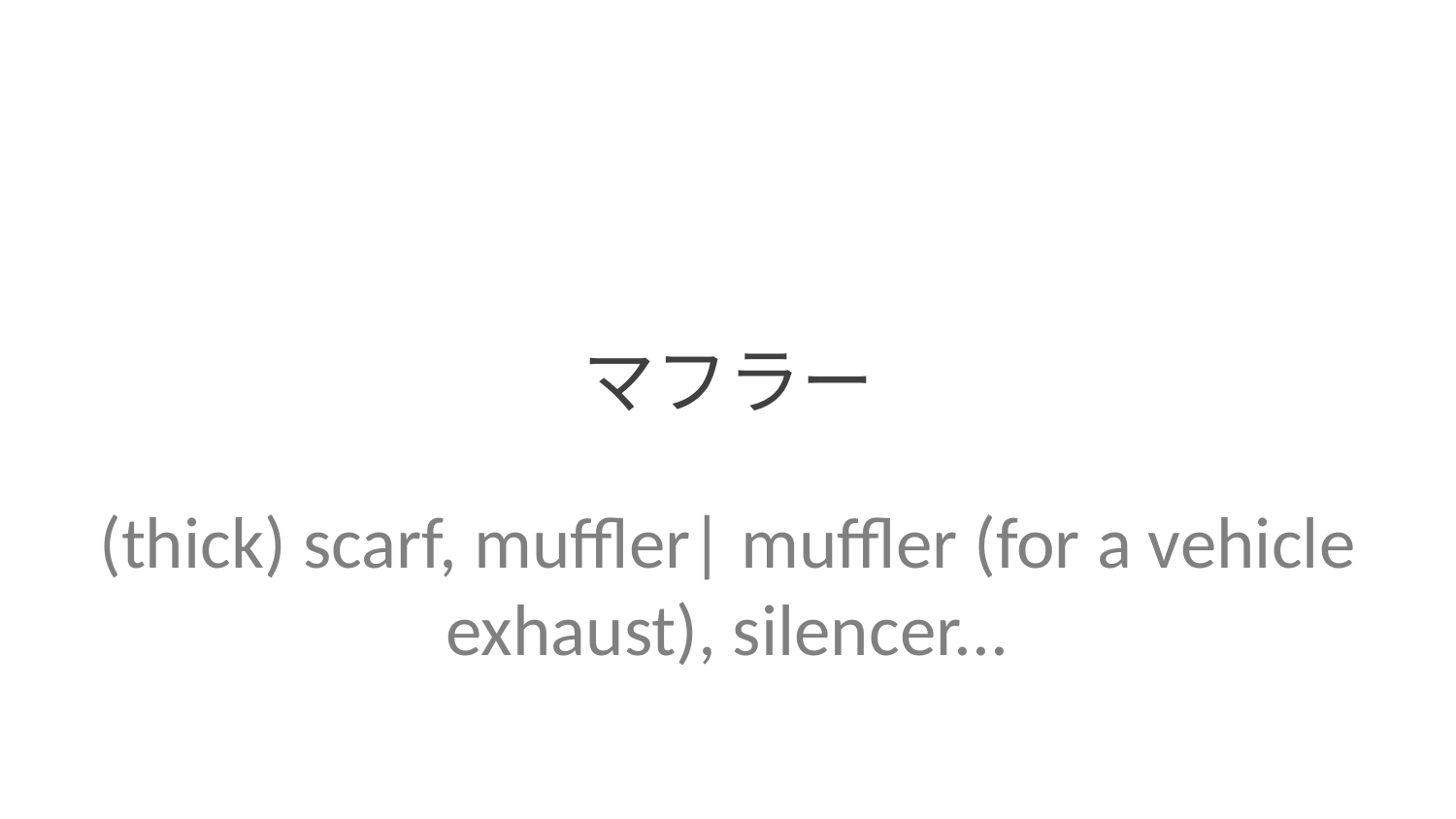

マフラー
(thick) scarf, muffler| muffler (for a vehicle exhaust), silencer...